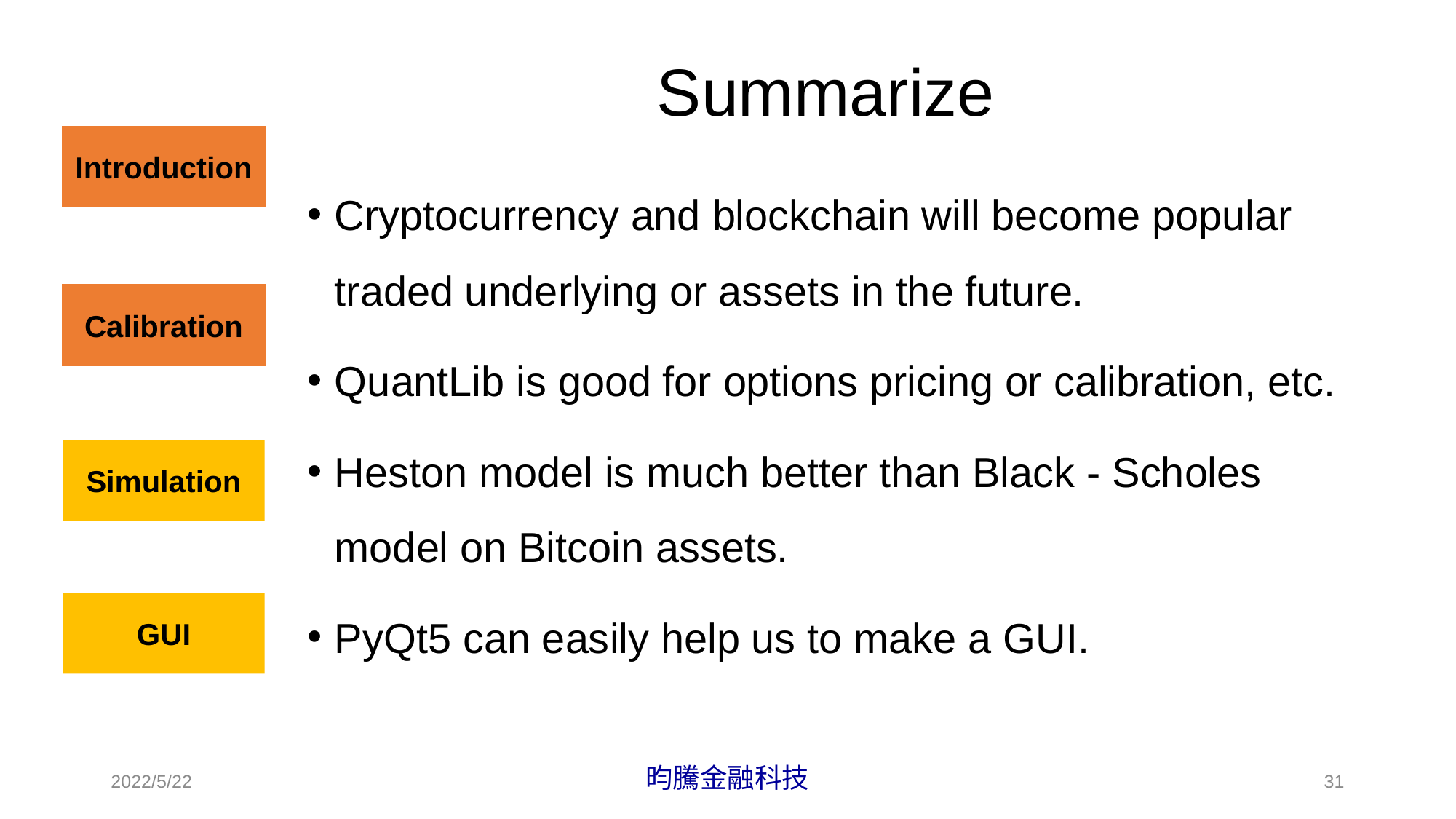

# Summarize
Cryptocurrency and blockchain will become popular traded underlying or assets in the future.
QuantLib is good for options pricing or calibration, etc.
Heston model is much better than Black - Scholes model on Bitcoin assets.
PyQt5 can easily help us to make a GUI.
2022/5/22
昀騰金融科技
31